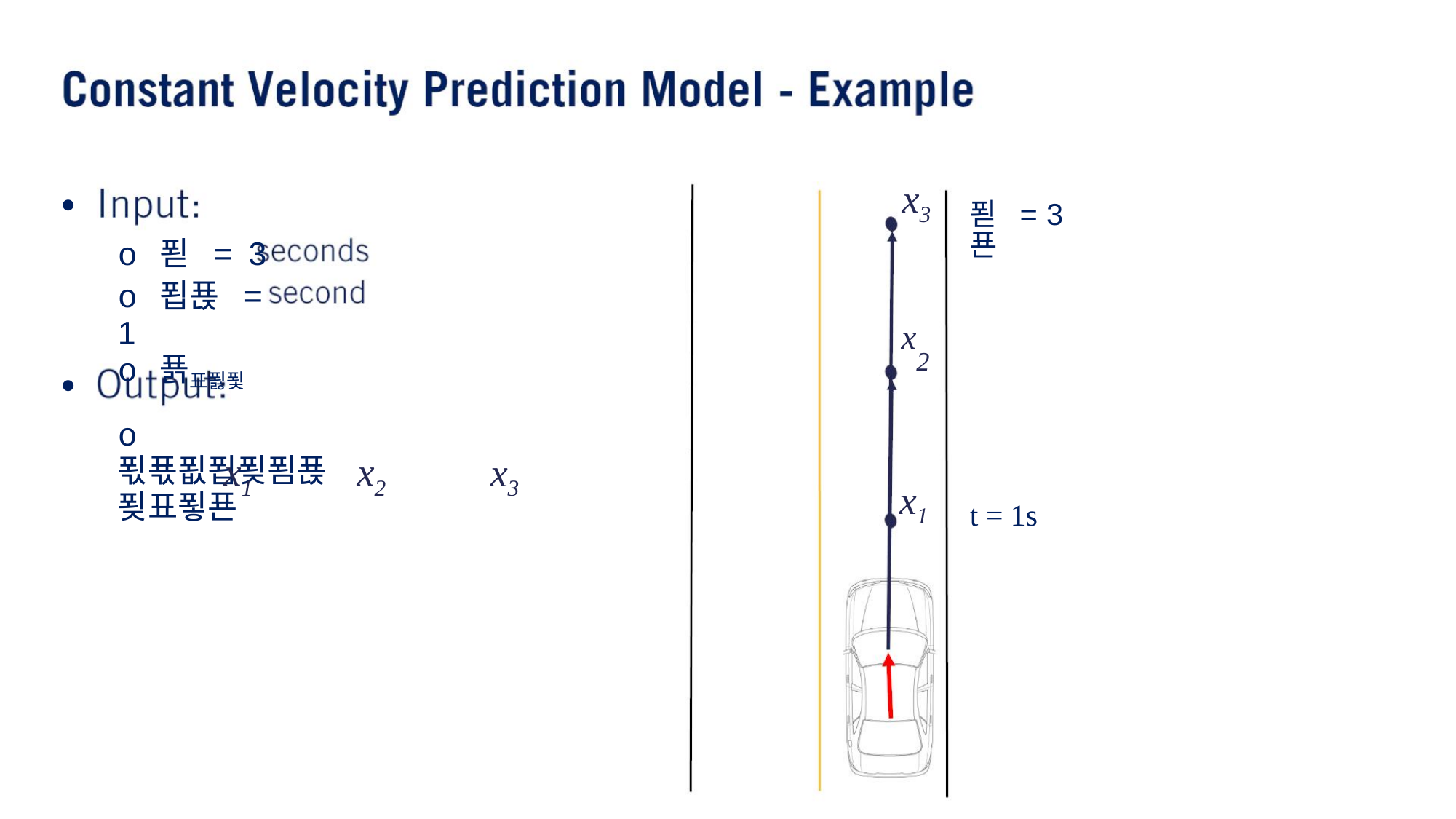

•
•
x3
푇 = 3푠
o 푇 = 3
o 푑푡 = 1
o 푥표푏푗
x2
o 푃푟푒푑푖푐푡푖표푛푠
x1
x2
x3
x1
t = 1s